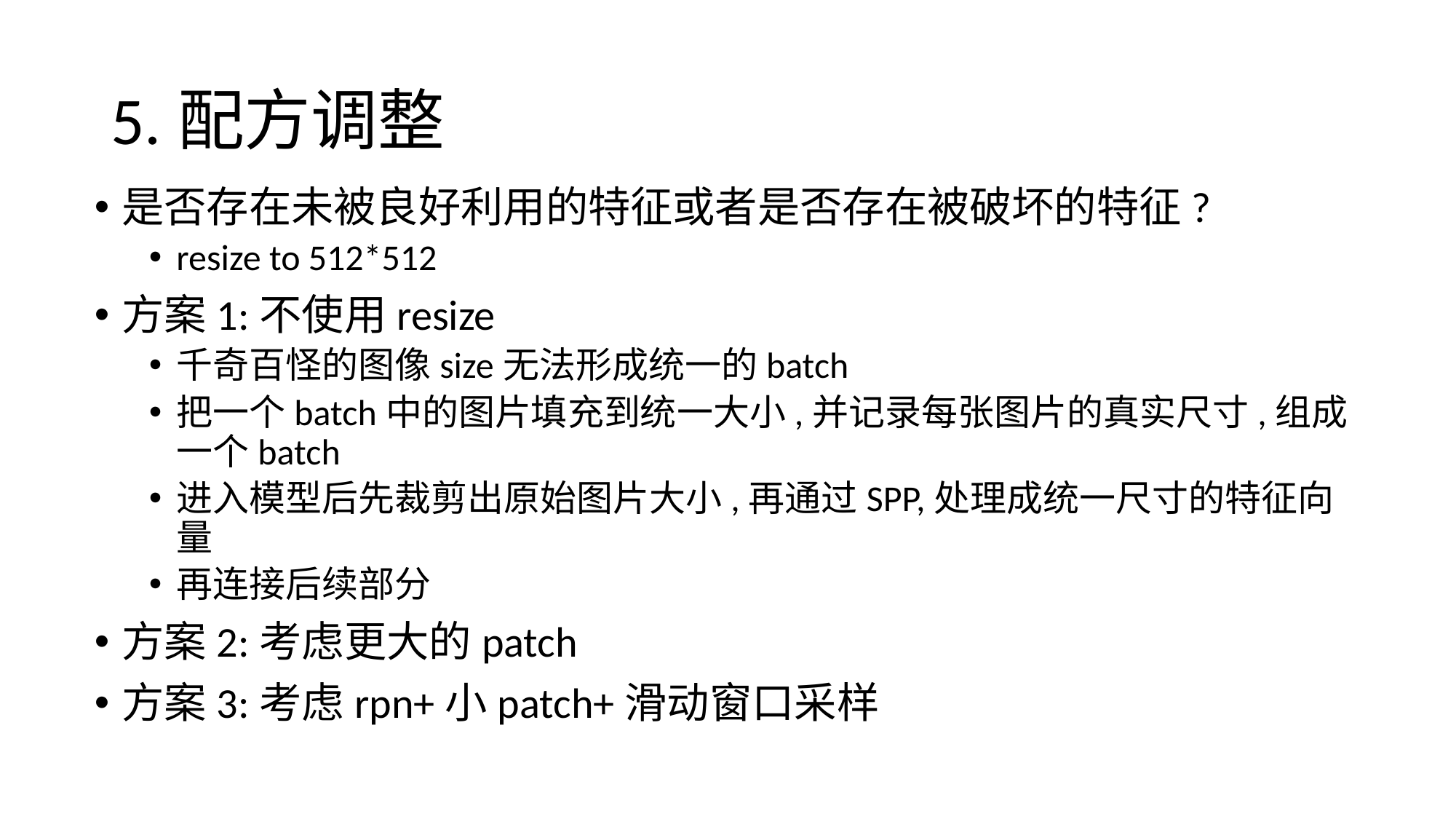

# 5.配方调整
是否存在未被良好利用的特征或者是否存在被破坏的特征?
resize to 512*512
方案1:不使用resize
千奇百怪的图像size无法形成统一的batch
把一个batch中的图片填充到统一大小,并记录每张图片的真实尺寸,组成一个batch
进入模型后先裁剪出原始图片大小,再通过SPP,处理成统一尺寸的特征向量
再连接后续部分
方案2:考虑更大的patch
方案3:考虑rpn+小patch+滑动窗口采样